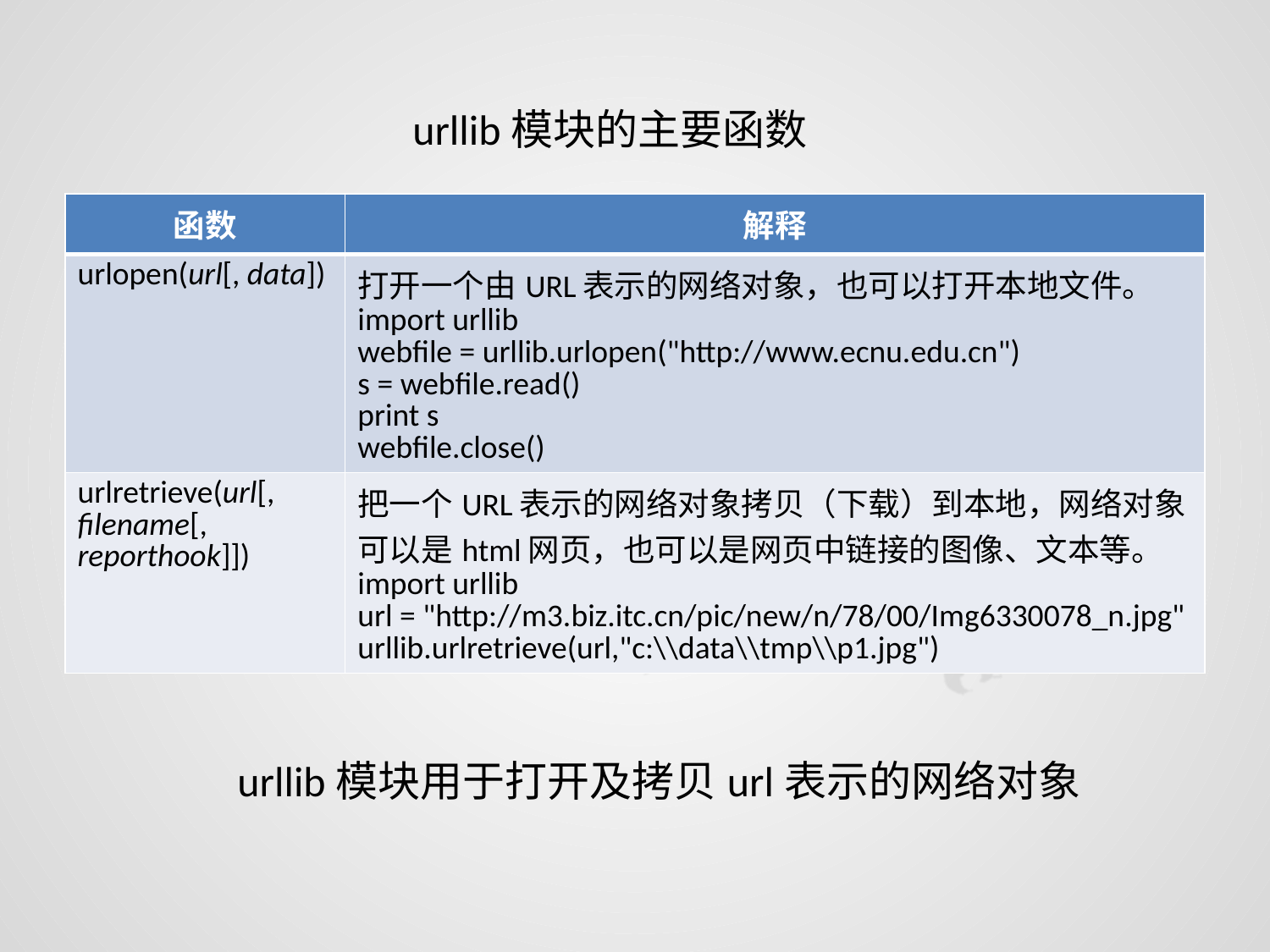

urllib模块的主要函数
| 函数 | 解释 |
| --- | --- |
| urlopen(url[, data]) | 打开一个由URL表示的网络对象，也可以打开本地文件。 import urllib webfile = urllib.urlopen("http://www.ecnu.edu.cn") s = webfile.read() print s webfile.close() |
| urlretrieve(url[, filename[, reporthook]]) | 把一个URL表示的网络对象拷贝（下载）到本地，网络对象可以是html网页，也可以是网页中链接的图像、文本等。 import urllib url = "http://m3.biz.itc.cn/pic/new/n/78/00/Img6330078\_n.jpg" urllib.urlretrieve(url,"c:\\data\\tmp\\p1.jpg") |
urllib模块用于打开及拷贝url表示的网络对象